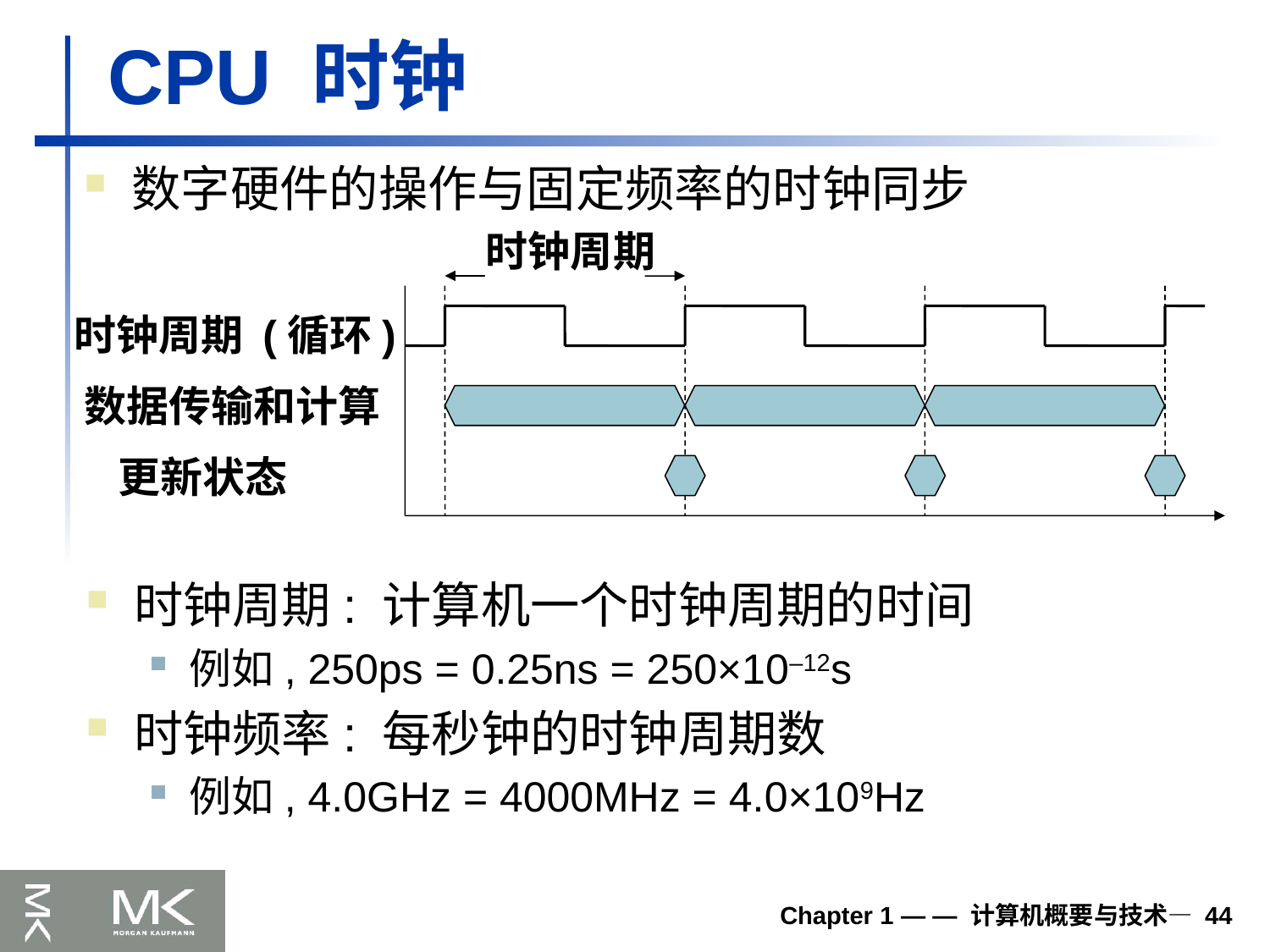

# CPU 时钟
数字硬件的操作与固定频率的时钟同步
时钟周期

时钟周期 (循环)

数据传输和计算

更新状态

时钟周期: 计算机一个时钟周期的时间
例如, 250ps = 0.25ns = 250×10–12s
时钟频率: 每秒钟的时钟周期数
例如, 4.0GHz = 4000MHz = 4.0×109Hz
Chapter 1 — — 计算机概要与技术— 44